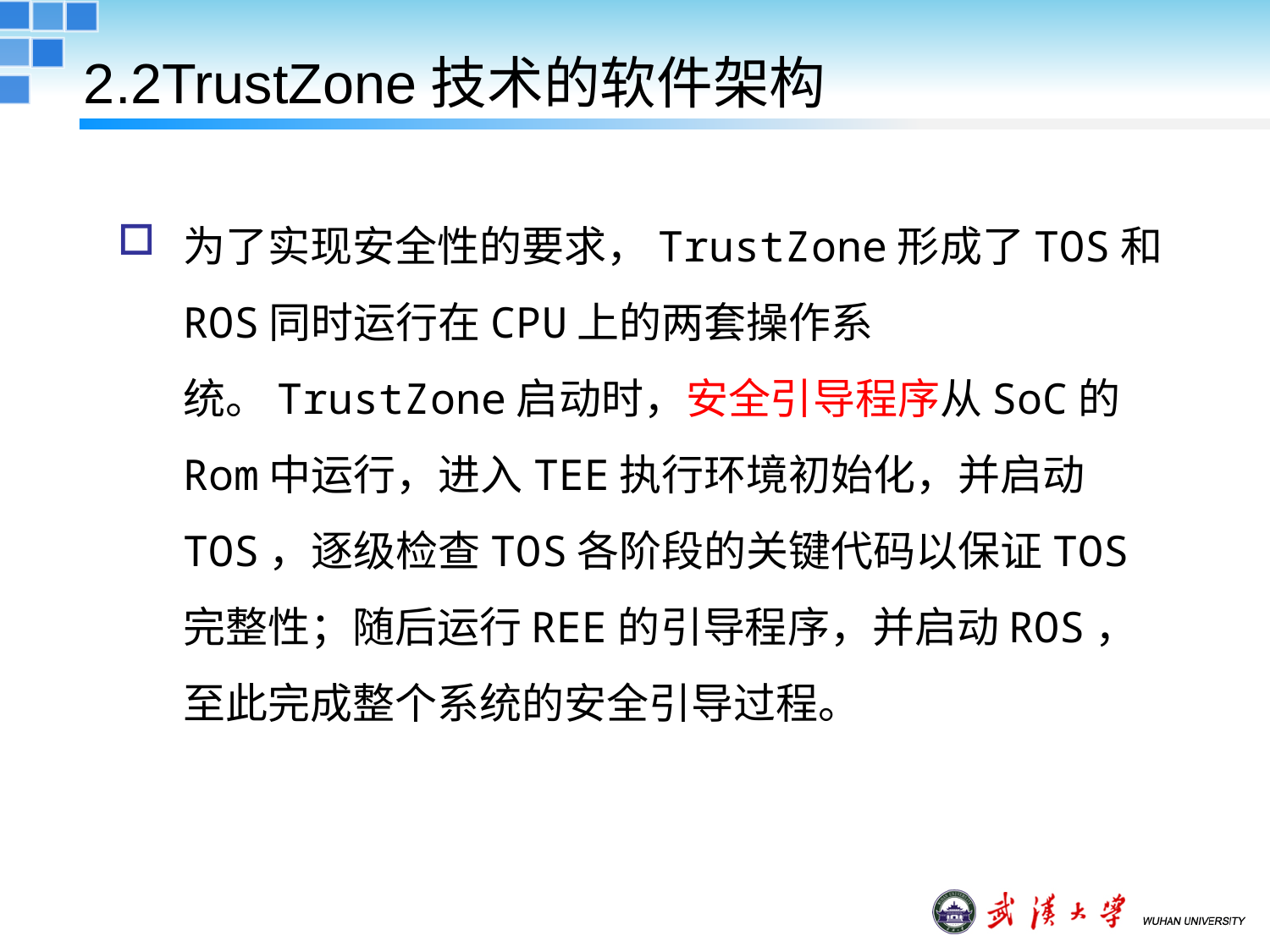

2.2TrustZone技术的软件架构

为了实现安全性的要求，TrustZone形成了TOS和ROS同时运行在CPU上的两套操作系统。TrustZone启动时，安全引导程序从SoC的Rom中运行，进入TEE执行环境初始化，并启动TOS，逐级检查TOS各阶段的关键代码以保证TOS完整性；随后运行REE的引导程序，并启动ROS，至此完成整个系统的安全引导过程。